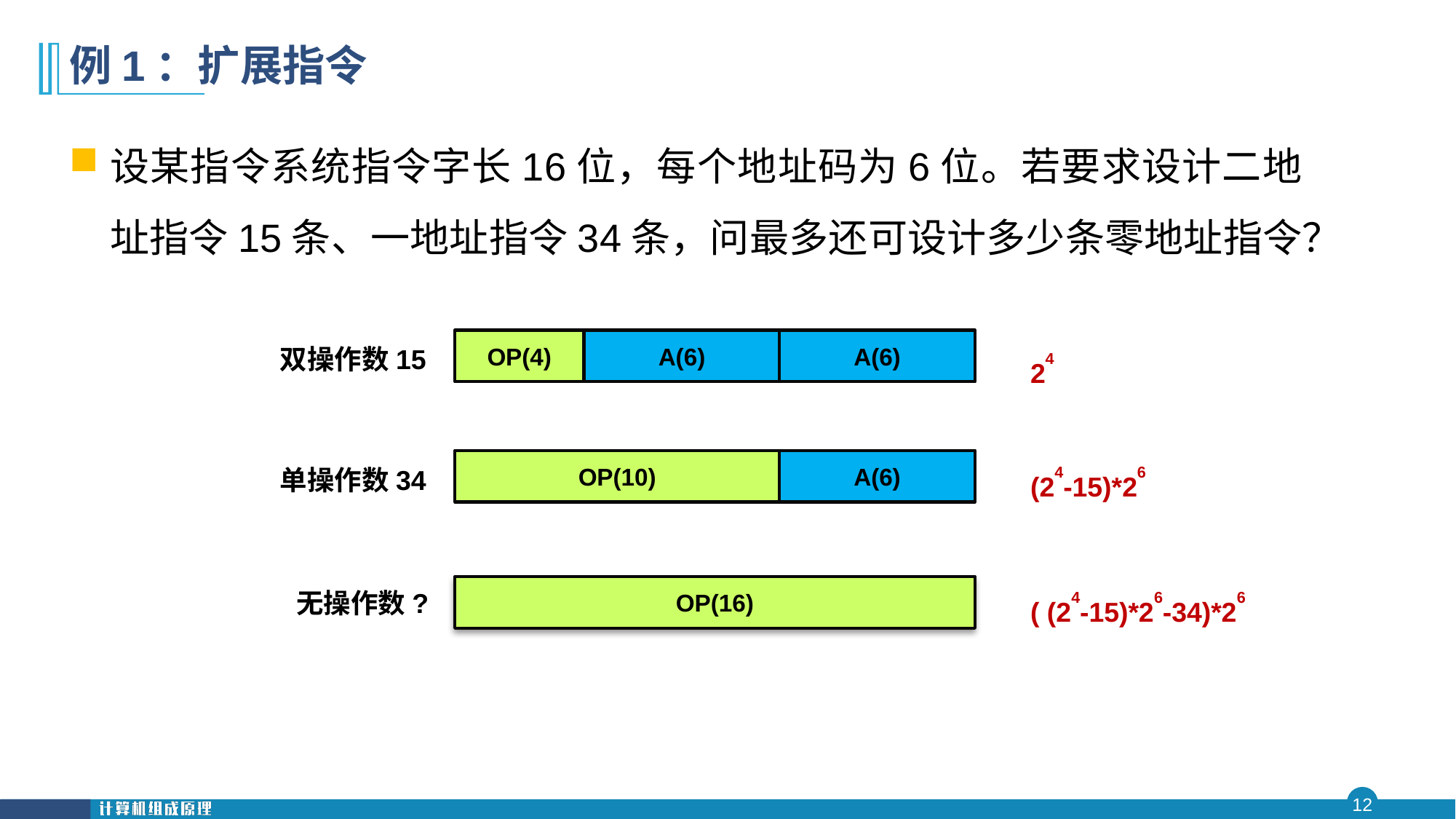

# 例1：扩展指令
设某指令系统指令字长16位，每个地址码为6位。若要求设计二地址指令15条、一地址指令34条，问最多还可设计多少条零地址指令？

OP(4)
A(6)
A(6)
双操作数15
24
OP(10)
A(6)
单操作数34
(24-15)*26
OP(16)
无操作数?
( (24-15)*26-34)*26